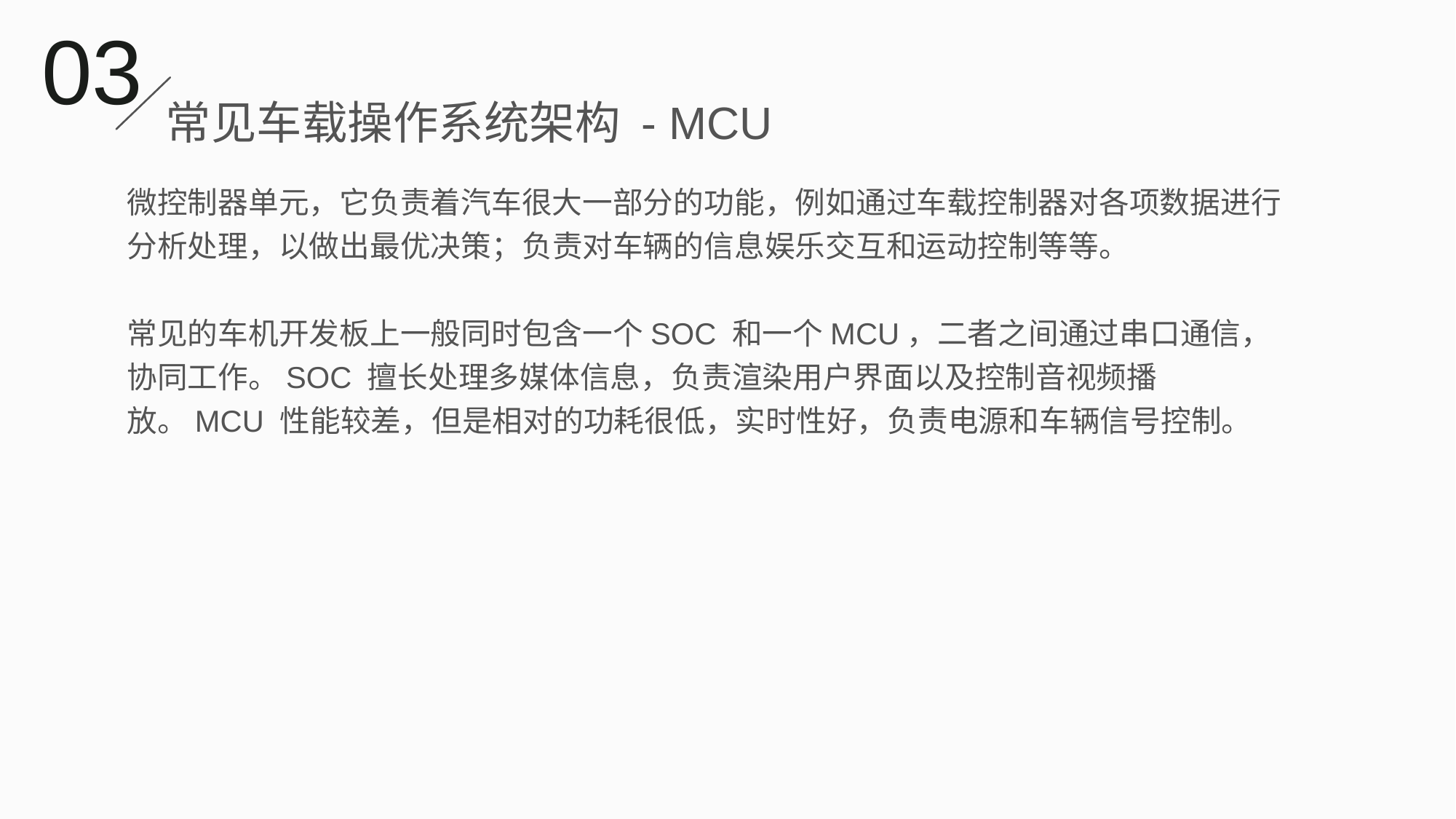

03
常见车载操作系统架构 - MCU
微控制器单元，它负责着汽车很大一部分的功能，例如通过车载控制器对各项数据进行分析处理，以做出最优决策；负责对车辆的信息娱乐交互和运动控制等等。

常见的车机开发板上一般同时包含一个SOC 和一个MCU，二者之间通过串口通信，协同工作。SOC 擅长处理多媒体信息，负责渲染用户界面以及控制音视频播放。MCU 性能较差，但是相对的功耗很低，实时性好，负责电源和车辆信号控制。